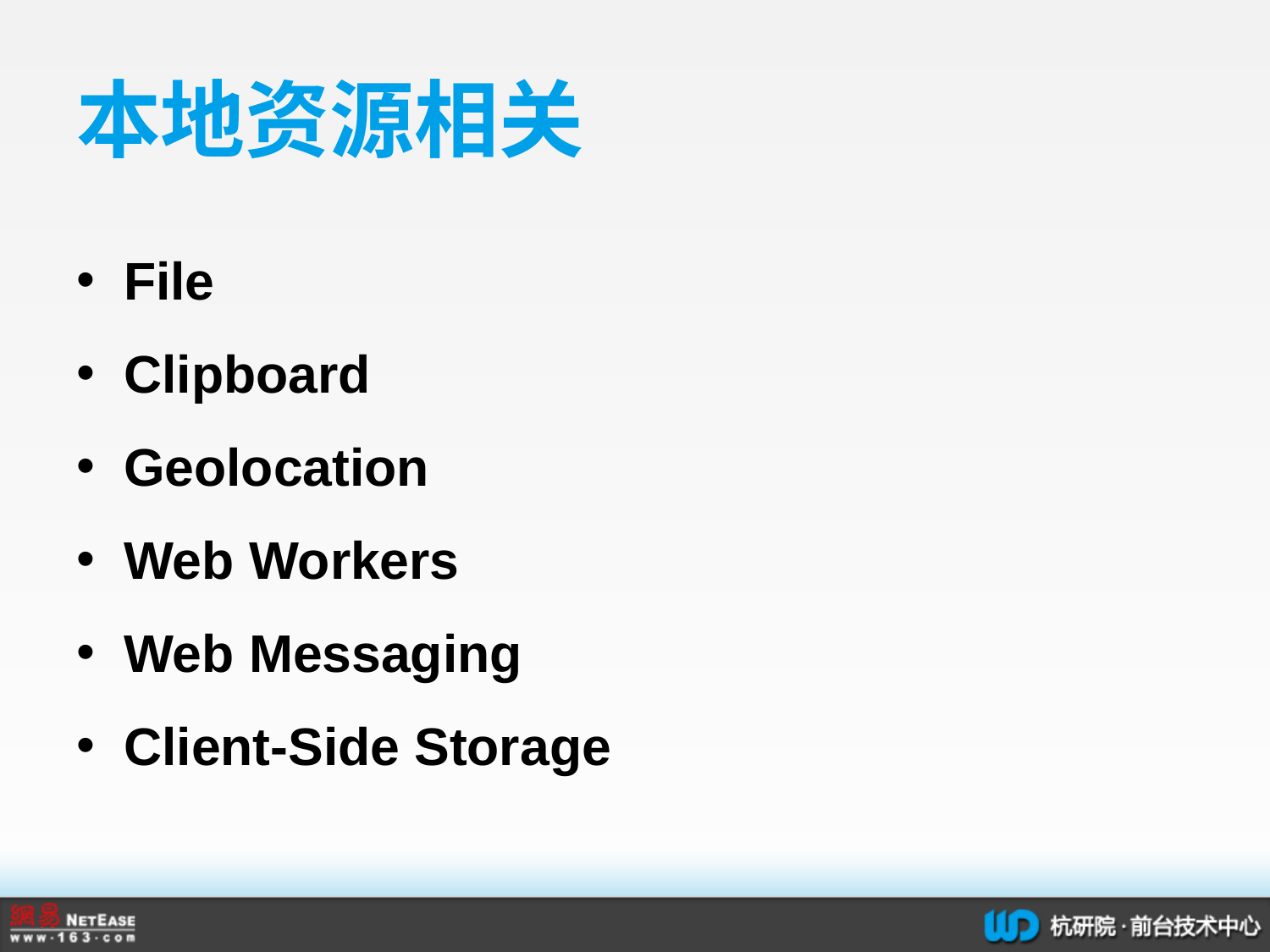

# 本地资源相关
File
Clipboard
Geolocation
Web Workers
Web Messaging
Client-Side Storage